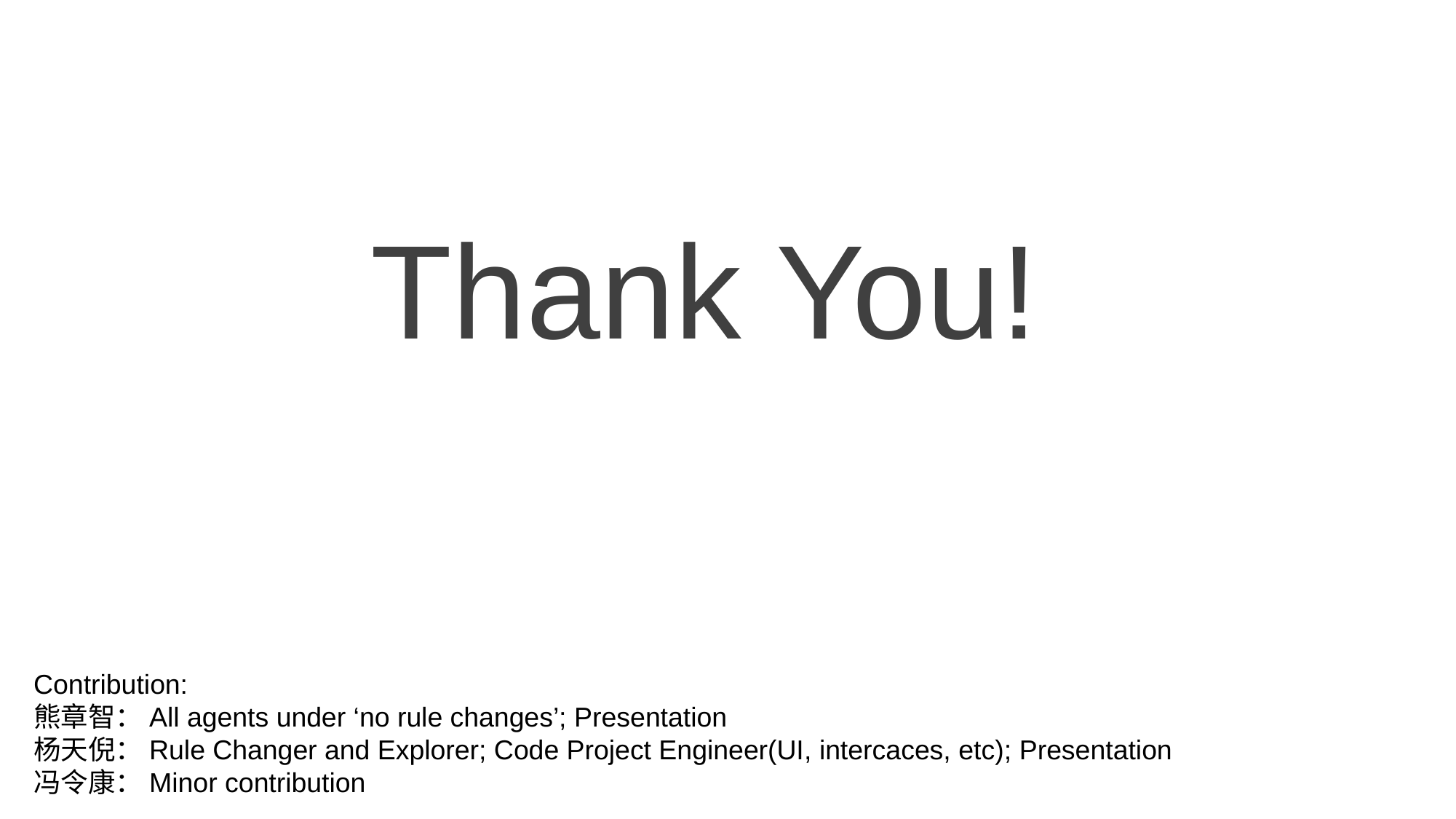

#
Thank You!
Contribution:
熊章智：All agents under ‘no rule changes’; Presentation
杨天倪：Rule Changer and Explorer; Code Project Engineer(UI, intercaces, etc); Presentation
冯令康：Minor contribution